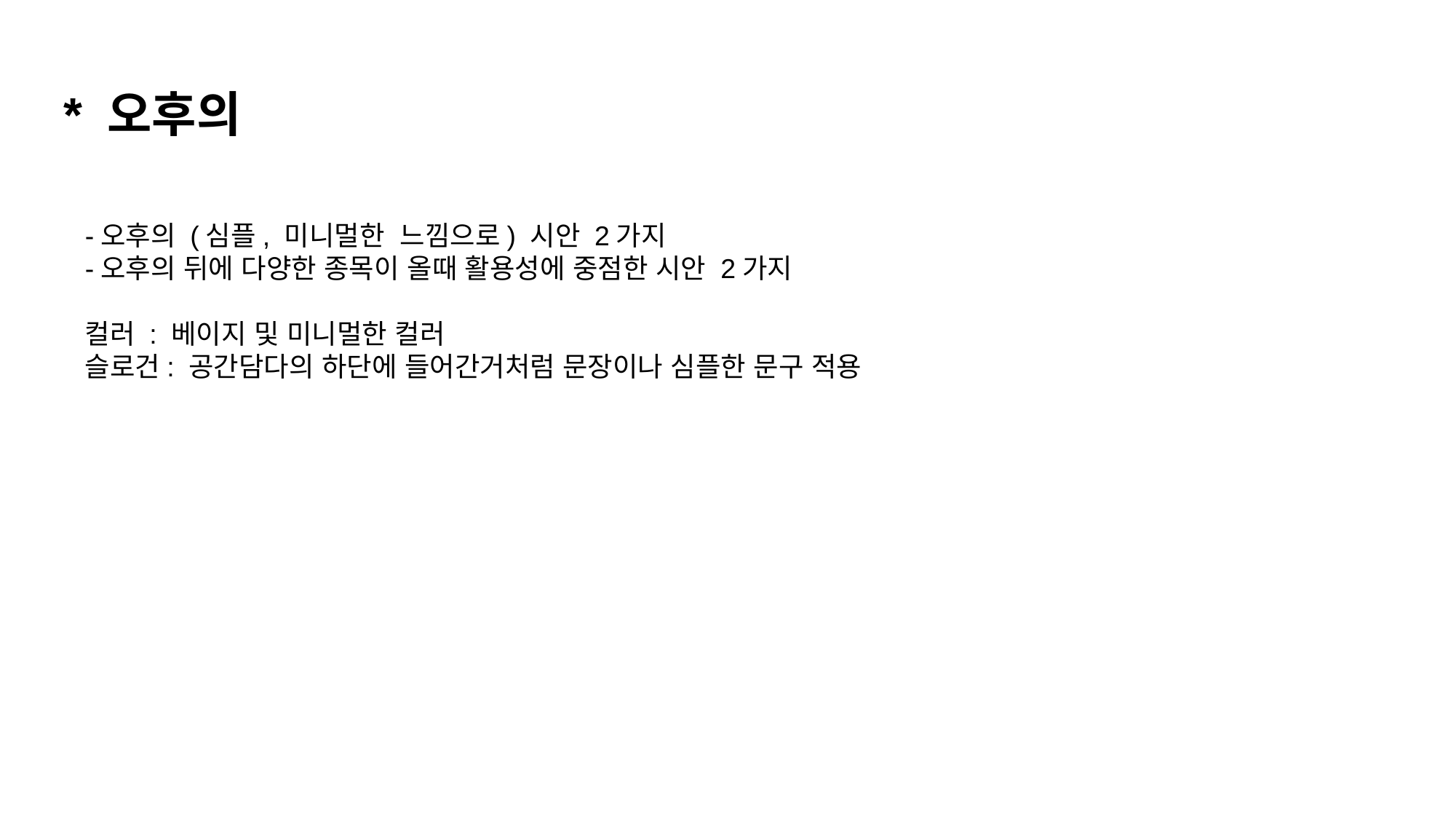

* 오후의

-오후의 (심플, 미니멀한  느낌으로) 시안 2가지
-오후의 뒤에 다양한 종목이 올때 활용성에 중점한 시안 2가지

컬러 : 베이지 및 미니멀한 컬러
슬로건: 공간담다의 하단에 들어간거처럼 문장이나 심플한 문구 적용